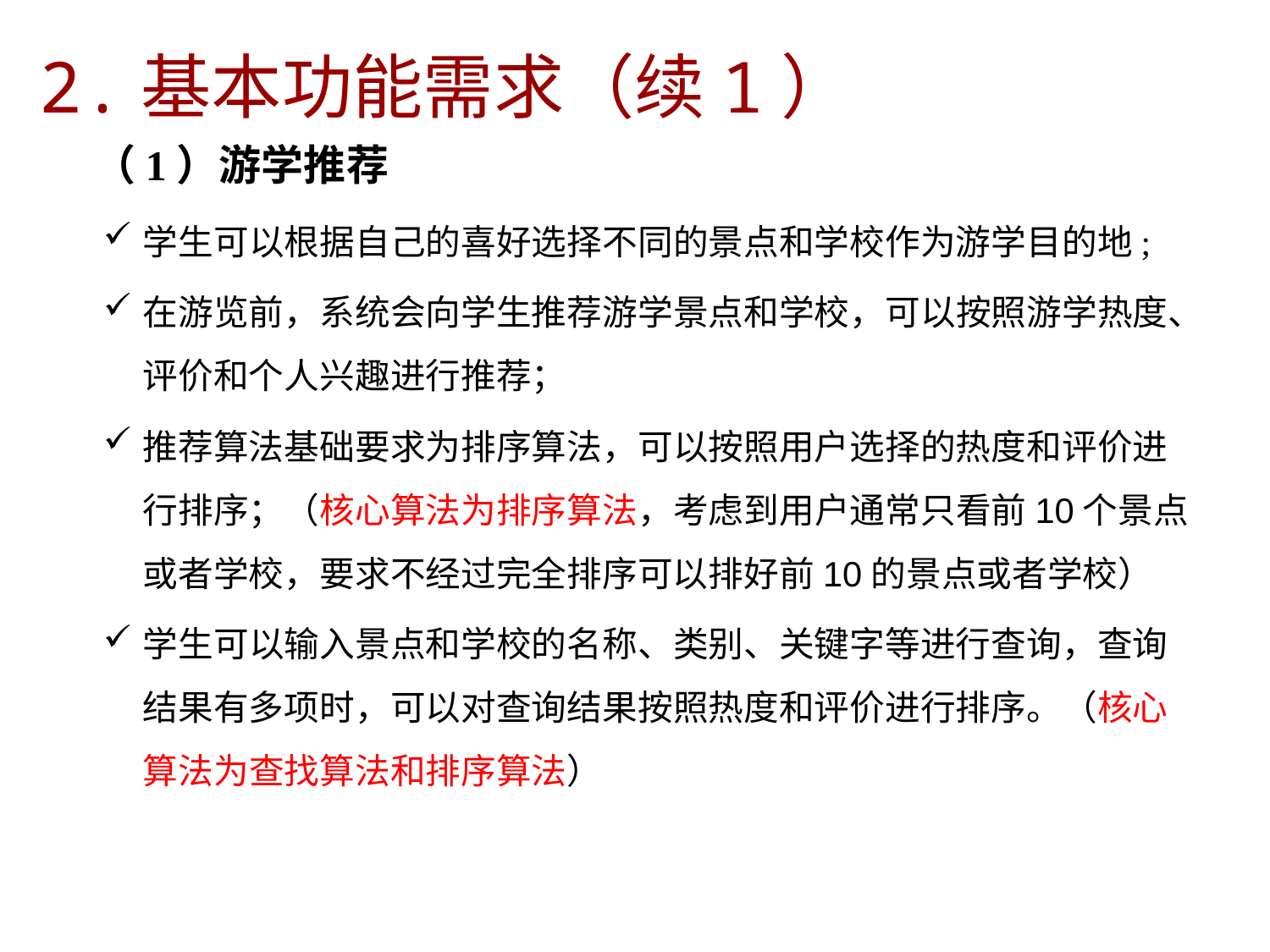

2.基本功能需求（续1）
    （1）游学推荐
学生可以根据自己的喜好选择不同的景点和学校作为游学目的地;
在游览前，系统会向学生推荐游学景点和学校，可以按照游学热度、评价和个人兴趣进行推荐；
推荐算法基础要求为排序算法，可以按照用户选择的热度和评价进行排序；（核心算法为排序算法，考虑到用户通常只看前10个景点或者学校，要求不经过完全排序可以排好前10的景点或者学校）
学生可以输入景点和学校的名称、类别、关键字等进行查询，查询结果有多项时，可以对查询结果按照热度和评价进行排序。（核心算法为查找算法和排序算法）